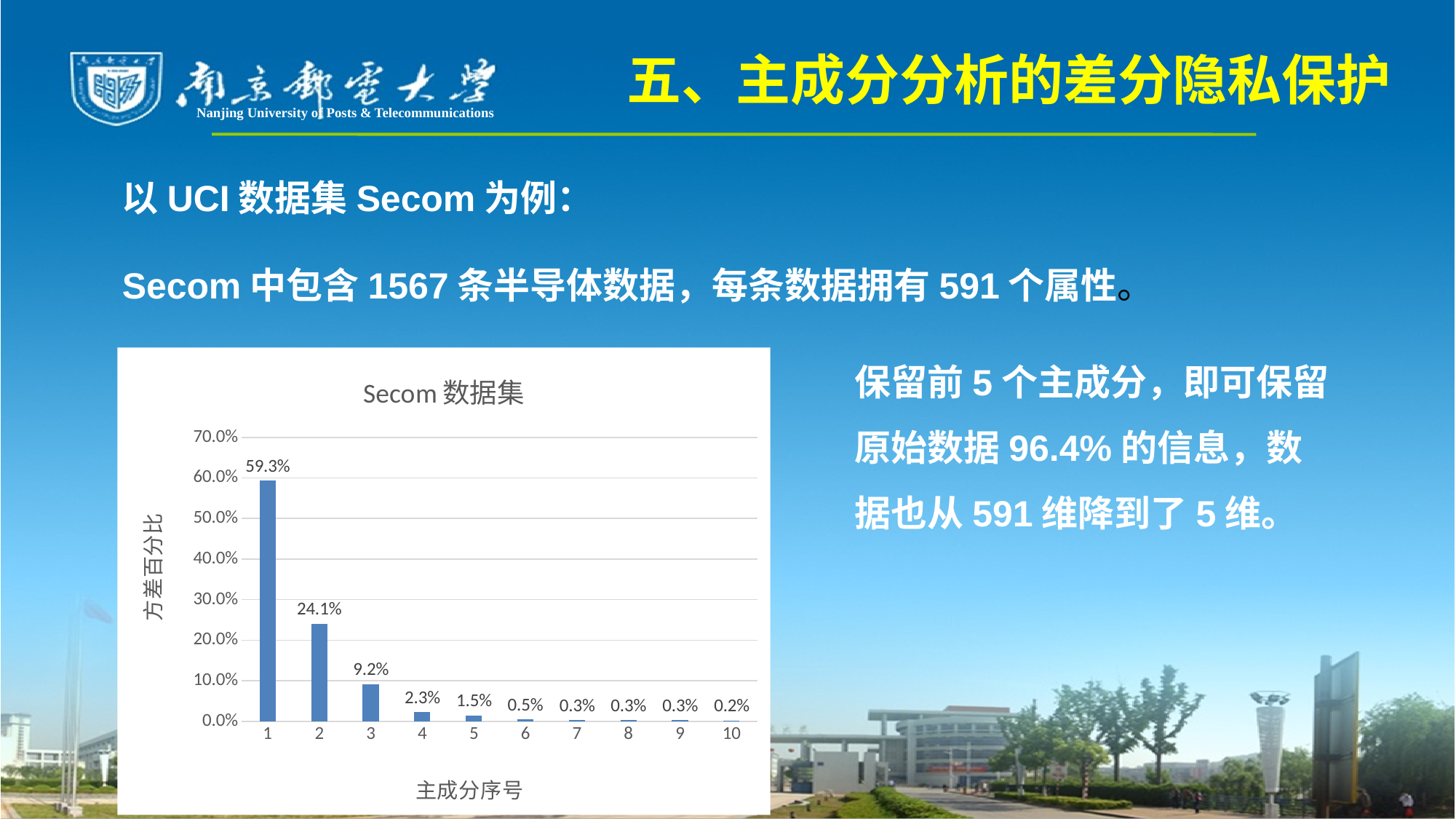

五、主成分分析的差分隐私保护
Nanjing University of Posts & Telecommunications

以UCI数据集Secom为例：

Secom中包含1567条半导体数据，每条数据拥有591个属性。
保留前5个主成分，即可保留原始数据96.4%的信息，数据也从591维降到了5维。

### Chart: Secom数据集

| Category |  |
|---|---|
| 1 | 0.593 |
| 2 | 0.241 |
| 3 | 0.092 |
| 4 | 0.023 |
| 5 | 0.015 |
| 6 | 0.005 |
| 7 | 0.003 |
| 8 | 0.003 |
| 9 | 0.003 |
| 10 | 0.002 |